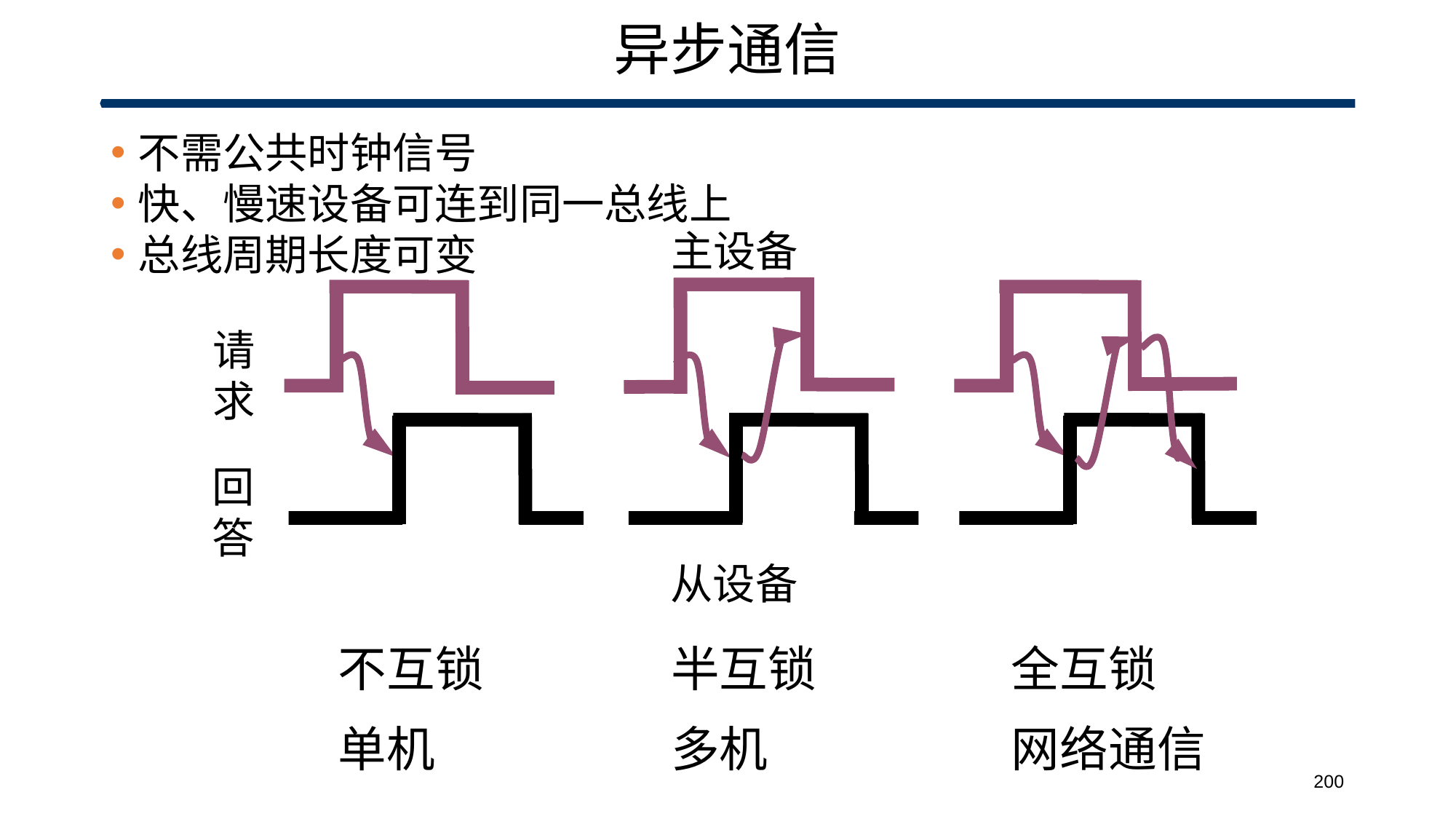

# 异步通信
不需公共时钟信号
快、慢速设备可连到同一总线上
总线周期长度可变
主设备
从设备

请
求
回
答

不互锁
半互锁
全互锁
单机
多机
网络通信
200